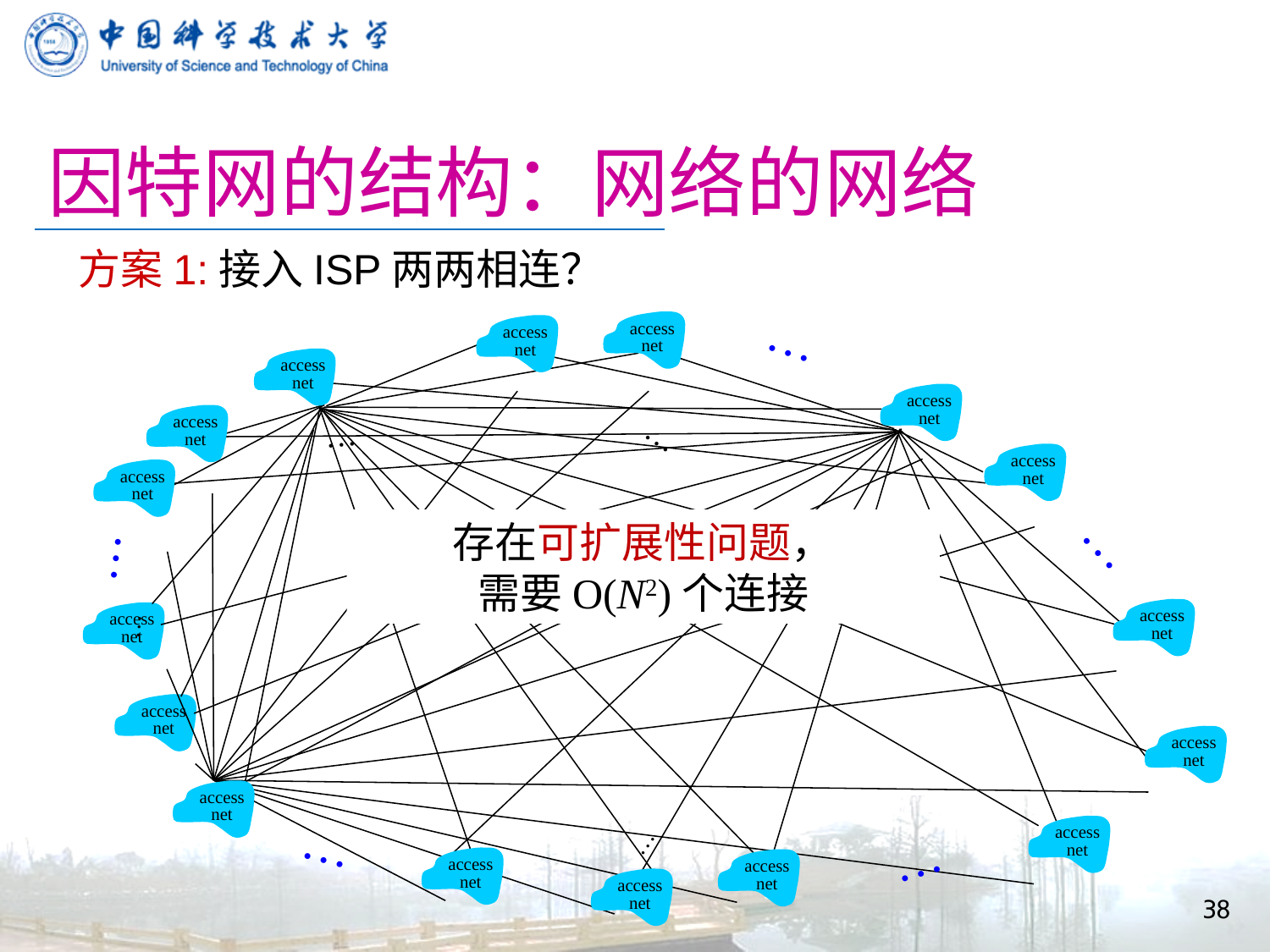

# 因特网的结构：网络的网络
方案1:接入ISP两两相连？

…

access
net

access
net

access
net

access
net
…
…
…
…
…

access
net

access
net

access
net
…
存在可扩展性问题，
需要O(N2)个连接
…

access
net

access
net

access
net

access
net

access
net

access
net
…

access
net

access
net
…
38

access
net